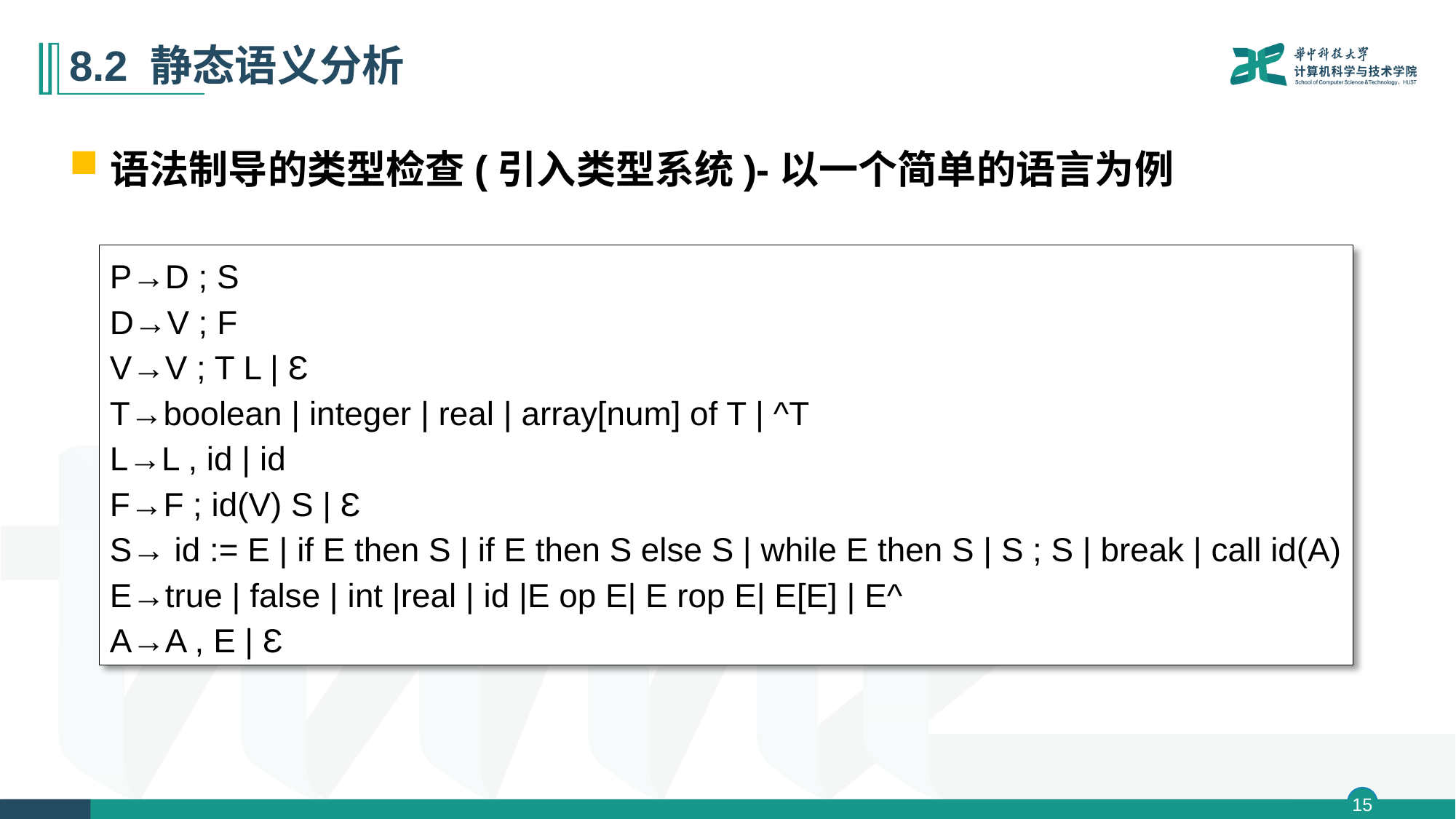

# 8.2 静态语义分析
语法制导的类型检查(引入类型系统)-以一个简单的语言为例
P→D ; S
D→V ; F
V→V ; T L | Ɛ
T→boolean | integer | real | array[num] of T | ^T
L→L , id | id
F→F ; id(V) S | Ɛ
S→ id := E | if E then S | if E then S else S | while E then S | S ; S | break | call id(A)
E→true | false | int |real | id |E op E| E rop E| E[E] | E^
A→A , E | Ɛ